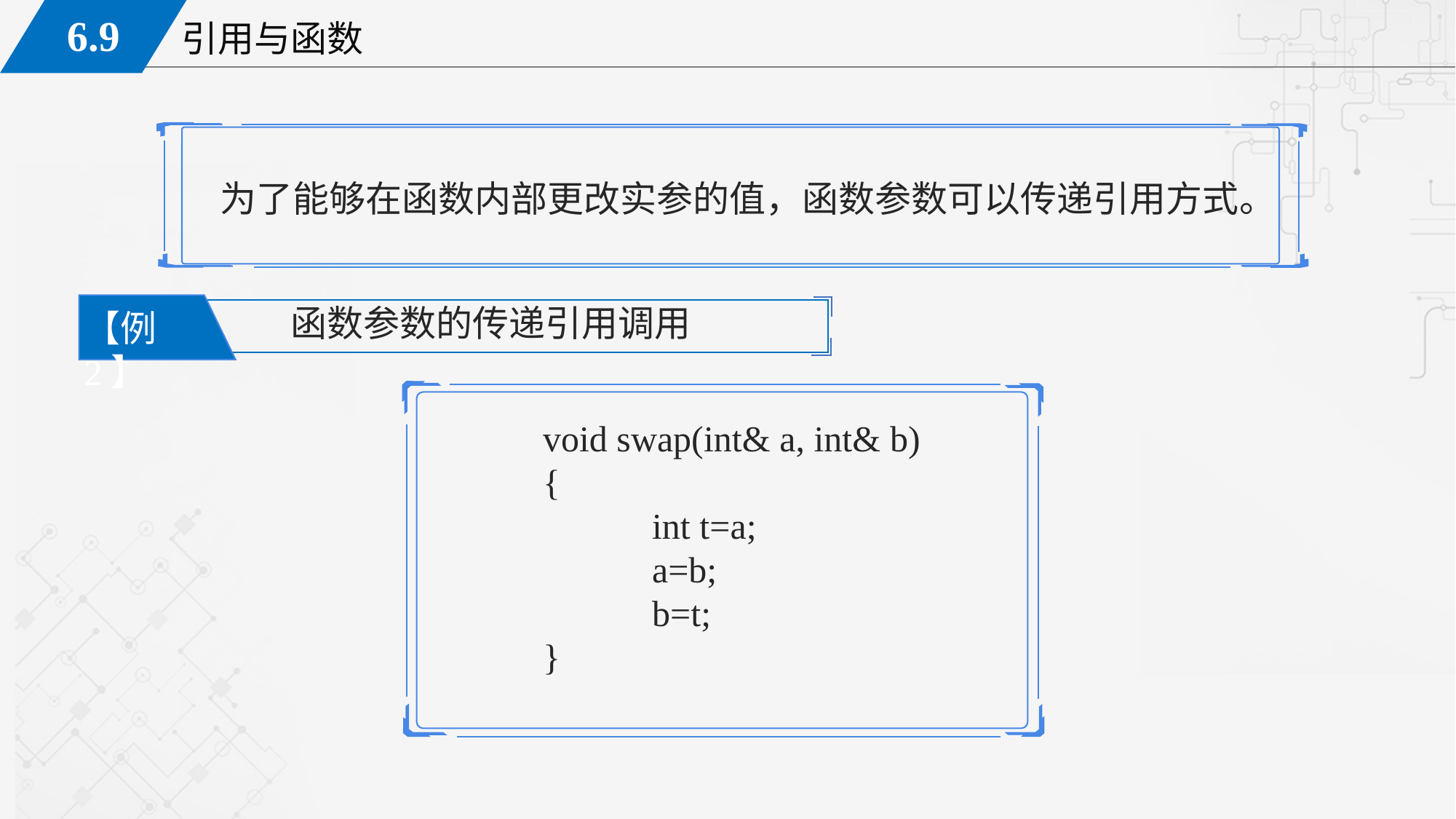

为了能够在函数内部更改实参的值，函数参数可以传递引用方式。

函数参数的传递引用调用
【例2】

void swap(int& a, int& b)
{
	int t=a;
	a=b;
	b=t;
}